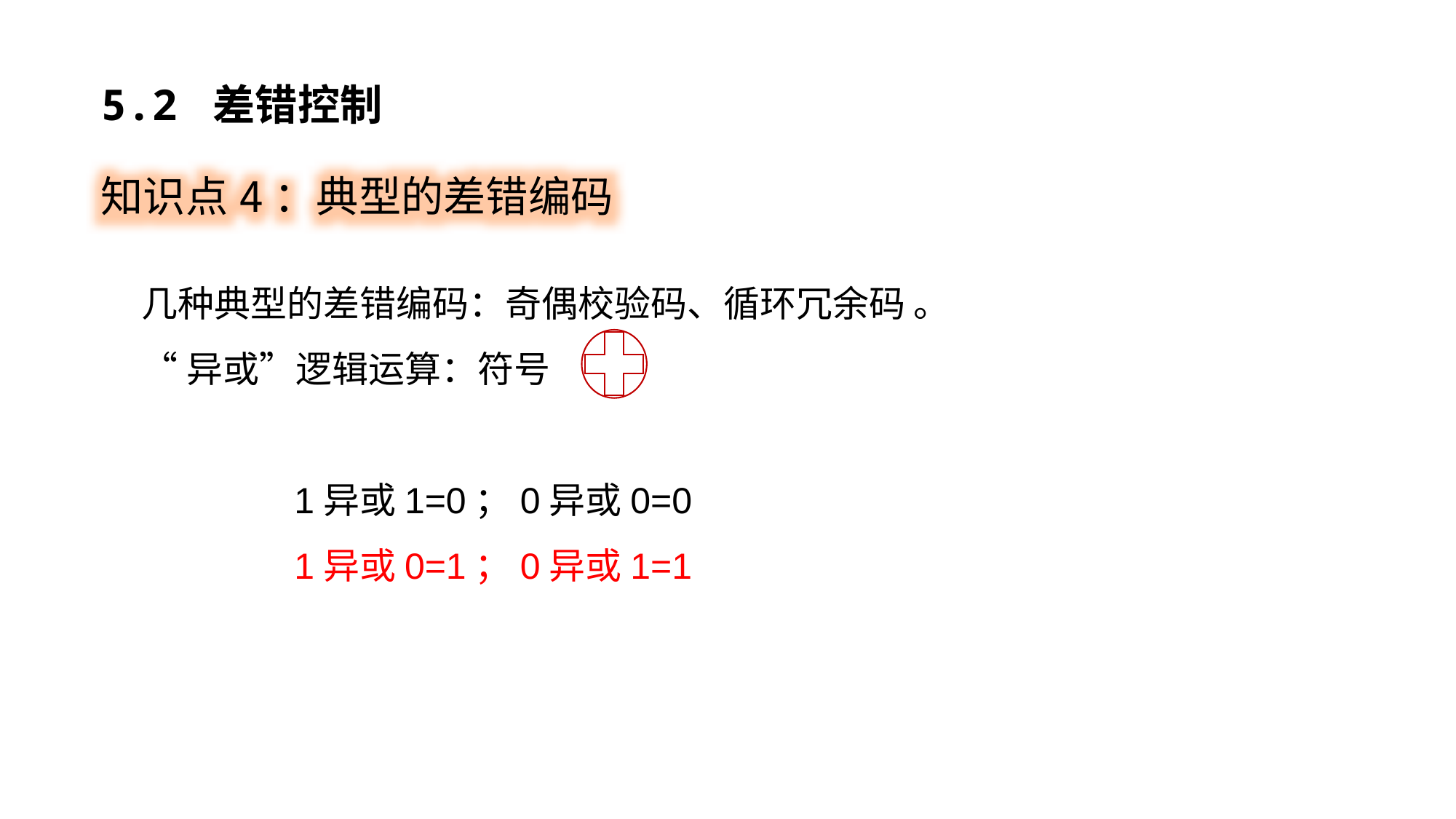

5.2 差错控制
知识点4：典型的差错编码
几种典型的差错编码：奇偶校验码、循环冗余码 。
“异或”逻辑运算：符号

               1异或1=0；0异或0=0
               1异或0=1；0异或1=1